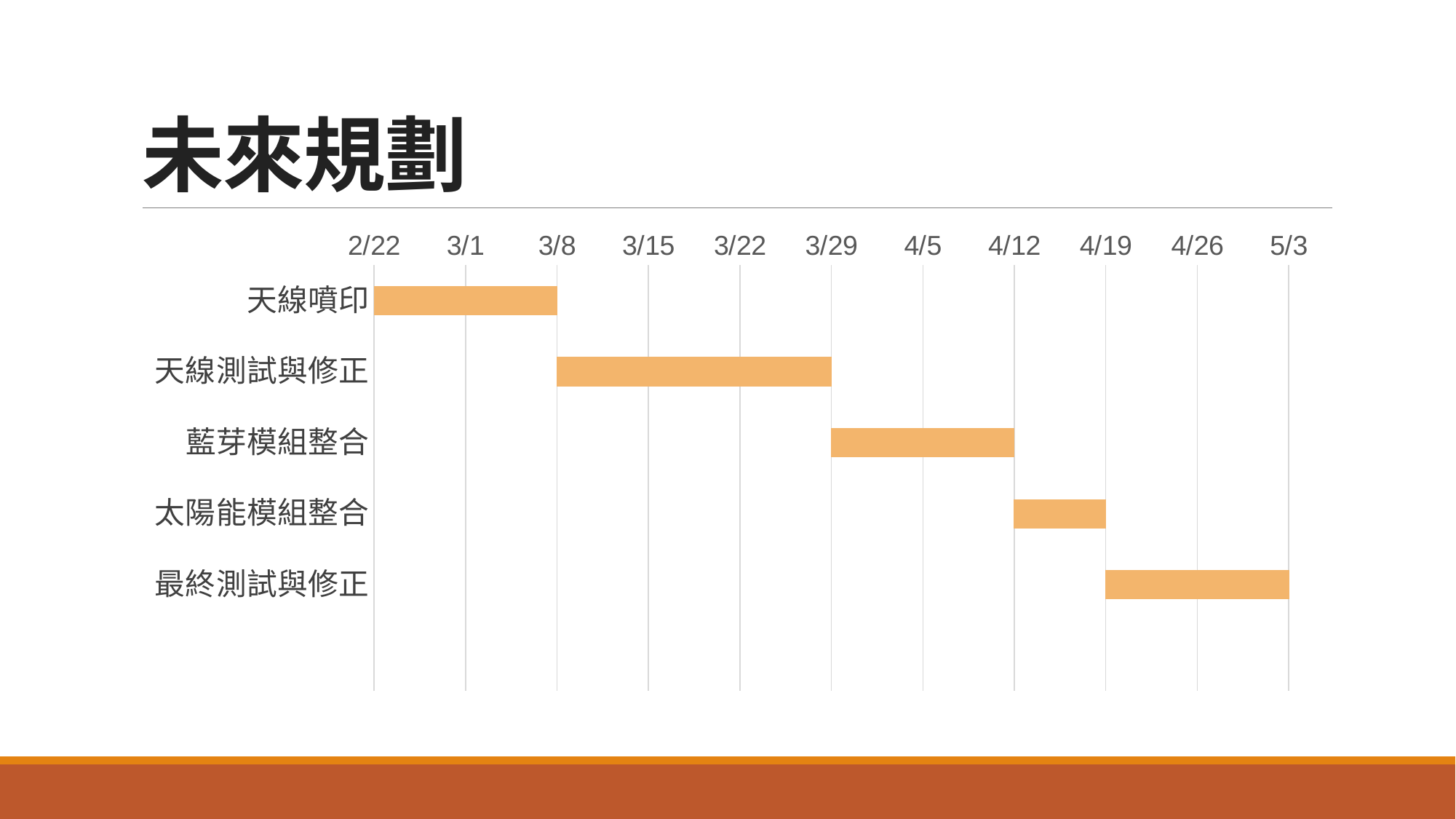

# 未來規劃

### Chart

| Category | 起始 | 日期 |
|---|---|---|
| 天線噴印 | 44249.0 | 14.0 |
| 天線測試與修正 | 44263.0 | 21.0 |
| 藍芽模組整合 | 44284.0 | 14.0 |
| 太陽能模組整合 | 44298.0 | 7.0 |
| 最終測試與修正 | 44305.0 | 14.0 |